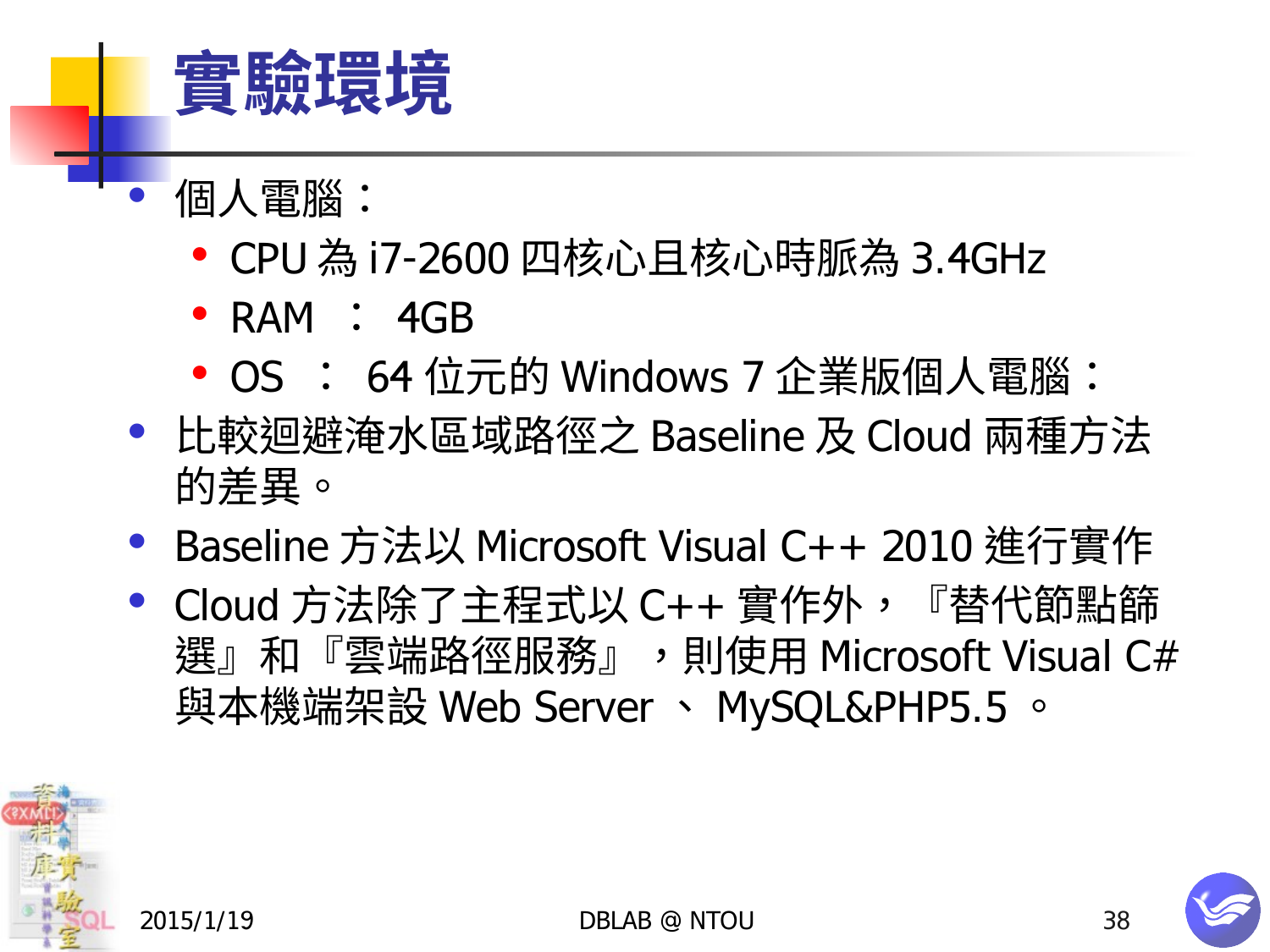

# 實驗環境
個人電腦：
CPU為i7-2600四核心且核心時脈為3.4GHz
RAM ： 4GB
OS ： 64位元的Windows 7企業版個人電腦：
比較迴避淹水區域路徑之Baseline及Cloud兩種方法的差異。
Baseline方法以Microsoft Visual C++ 2010進行實作
Cloud方法除了主程式以C++實作外，『替代節點篩選』和『雲端路徑服務』，則使用Microsoft Visual C# 與本機端架設Web Server、MySQL&PHP5.5。
2015/1/19
DBLAB @ NTOU
38